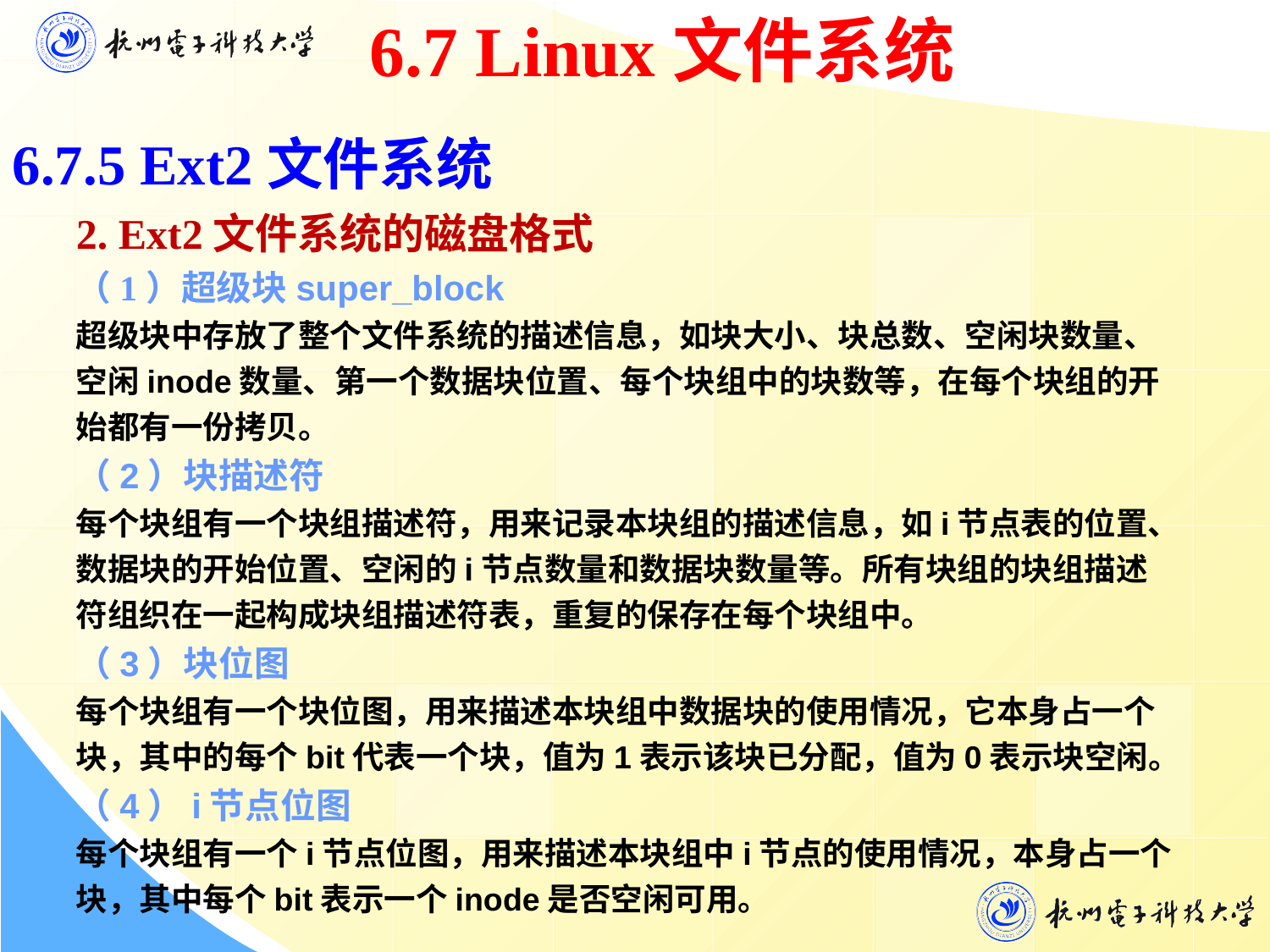

6.7 Linux文件系统
6.7.5 Ext2文件系统
      2. Ext2文件系统的磁盘格式
（1）超级块super_block
超级块中存放了整个文件系统的描述信息，如块大小、块总数、空闲块数量、空闲inode数量、第一个数据块位置、每个块组中的块数等，在每个块组的开始都有一份拷贝。
（2）块描述符
每个块组有一个块组描述符，用来记录本块组的描述信息，如i节点表的位置、数据块的开始位置、空闲的i节点数量和数据块数量等。所有块组的块组描述符组织在一起构成块组描述符表，重复的保存在每个块组中。
（3）块位图
每个块组有一个块位图，用来描述本块组中数据块的使用情况，它本身占一个块，其中的每个bit代表一个块，值为1表示该块已分配，值为0表示块空闲。
（4）i节点位图
每个块组有一个i节点位图，用来描述本块组中i节点的使用情况，本身占一个块，其中每个bit表示一个inode是否空闲可用。